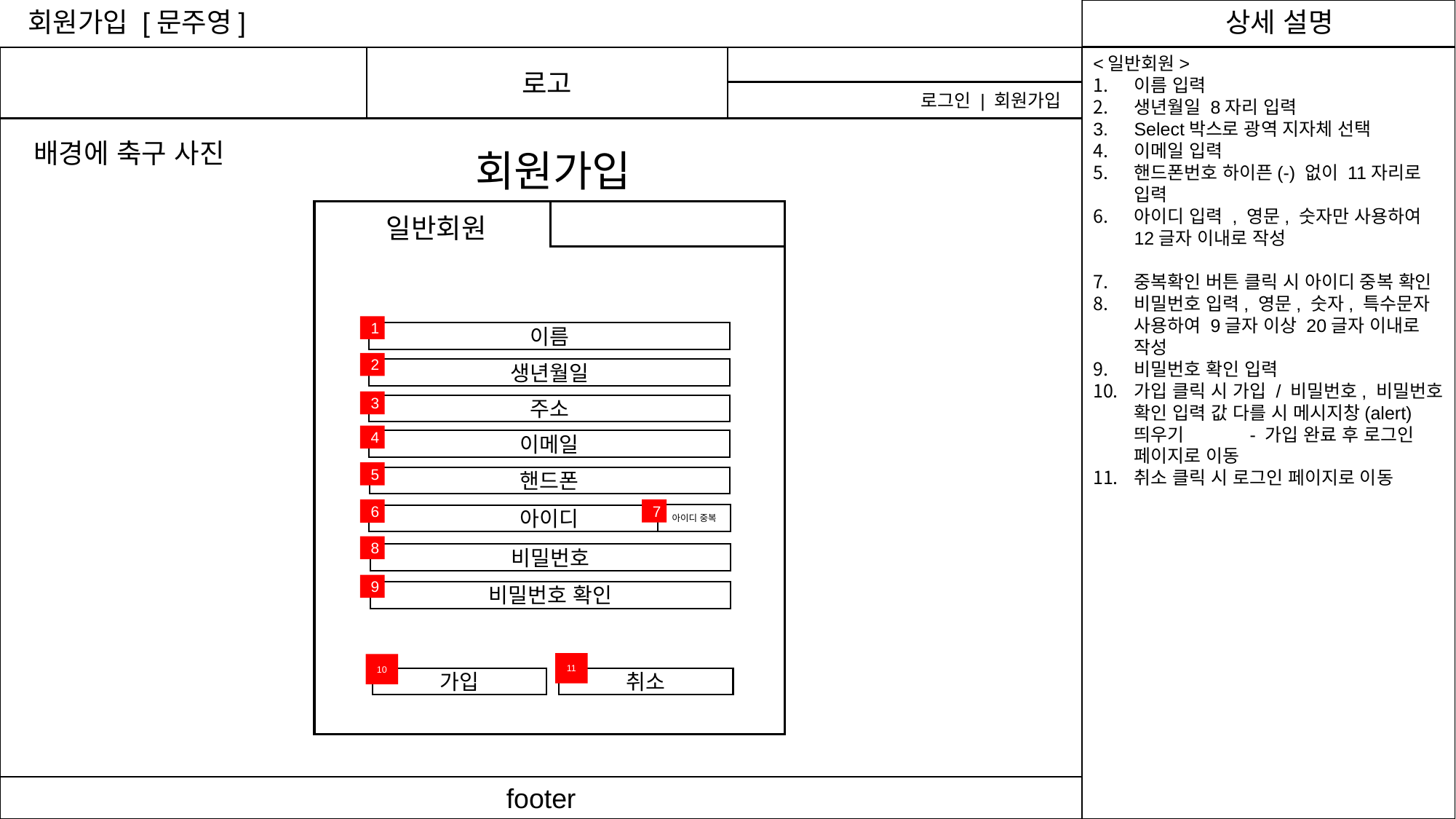

회원가입 [문주영]

로고
<일반회원>
이름 입력
생년월일 8자리 입력
Select박스로 광역 지자체 선택
이메일 입력
핸드폰번호 하이픈(-) 없이 11자리로 입력
아이디 입력 , 영문, 숫자만 사용하여 12글자 이내로 작성
중복확인 버튼 클릭 시 아이디 중복 확인
비밀번호 입력, 영문, 숫자, 특수문자 사용하여 9글자 이상 20글자 이내로 작성
비밀번호 확인 입력
가입 클릭 시 가입 / 비밀번호, 비밀번호 확인 입력 값 다를 시 메시지창(alert) 띄우기            - 가입 완료 후 로그인 페이지로 이동
취소 클릭 시 로그인 페이지로 이동

로그인 | 회원가입

배경에 축구 사진
회원가입

일반회원
1
이름
2
생년월일
3
주소
4
이메일
5
핸드폰
7
6
아이디 중복
아이디
8
비밀번호
9
비밀번호 확인
11
10
가입
취소
footer